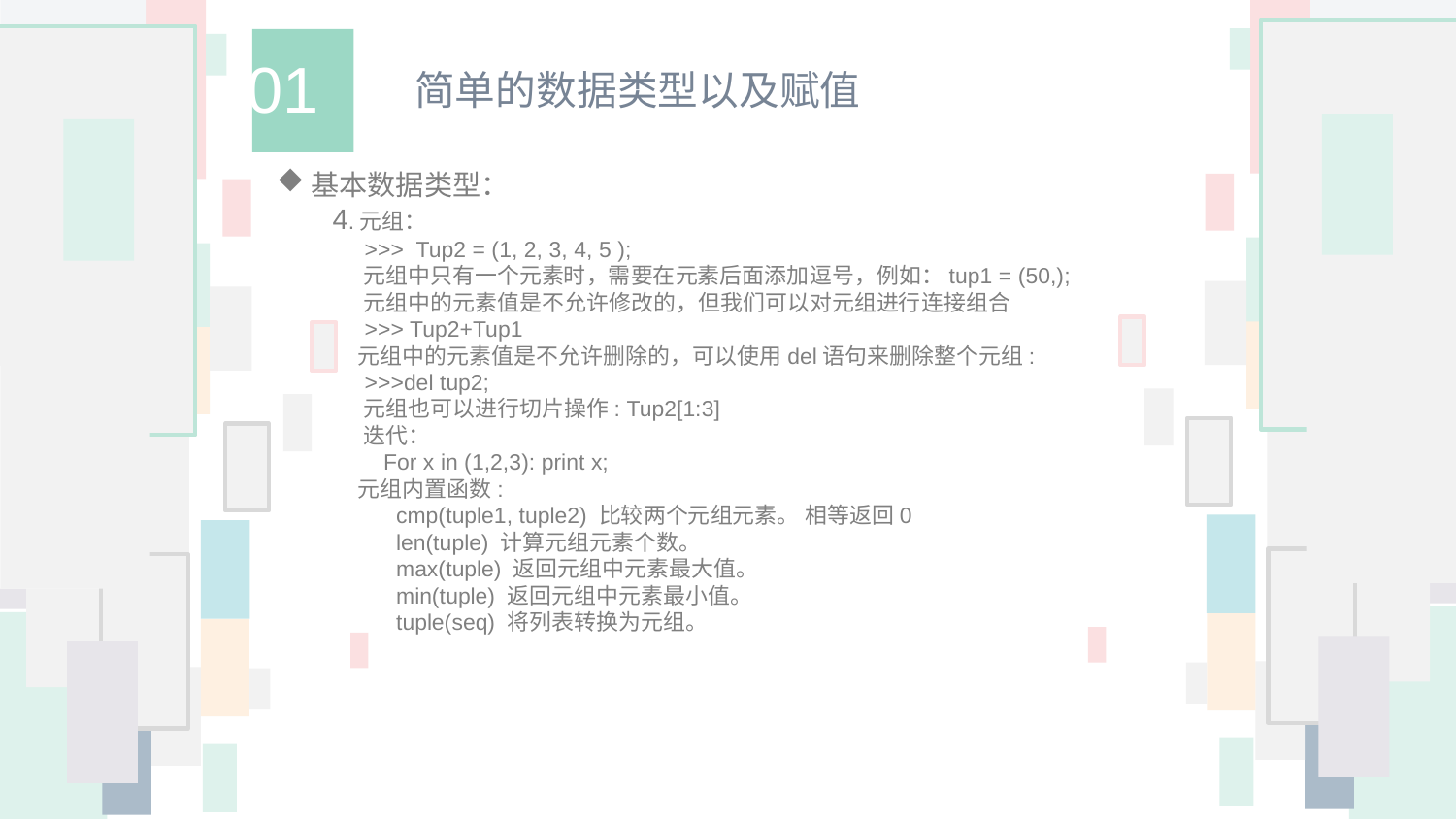

01

简单的数据类型以及赋值

基本数据类型：
       4.元组：
              >>>  Tup2 = (1, 2, 3, 4, 5 );
                元组中只有一个元素时，需要在元素后面添加逗号，例如：tup1 = (50,);
                元组中的元素值是不允许修改的，但我们可以对元组进行连接组合
              >>> Tup2+Tup1
               元组中的元素值是不允许删除的，可以使用del语句来删除整个元组:
              >>>del tup2;
                元组也可以进行切片操作: Tup2[1:3]
                迭代：
                 For x in (1,2,3): print x;
               元组内置函数:
                   cmp(tuple1, tuple2) 比较两个元组元素。 相等返回0
                   len(tuple) 计算元组元素个数。
                   max(tuple) 返回元组中元素最大值。
                   min(tuple) 返回元组中元素最小值。
                   tuple(seq) 将列表转换为元组。